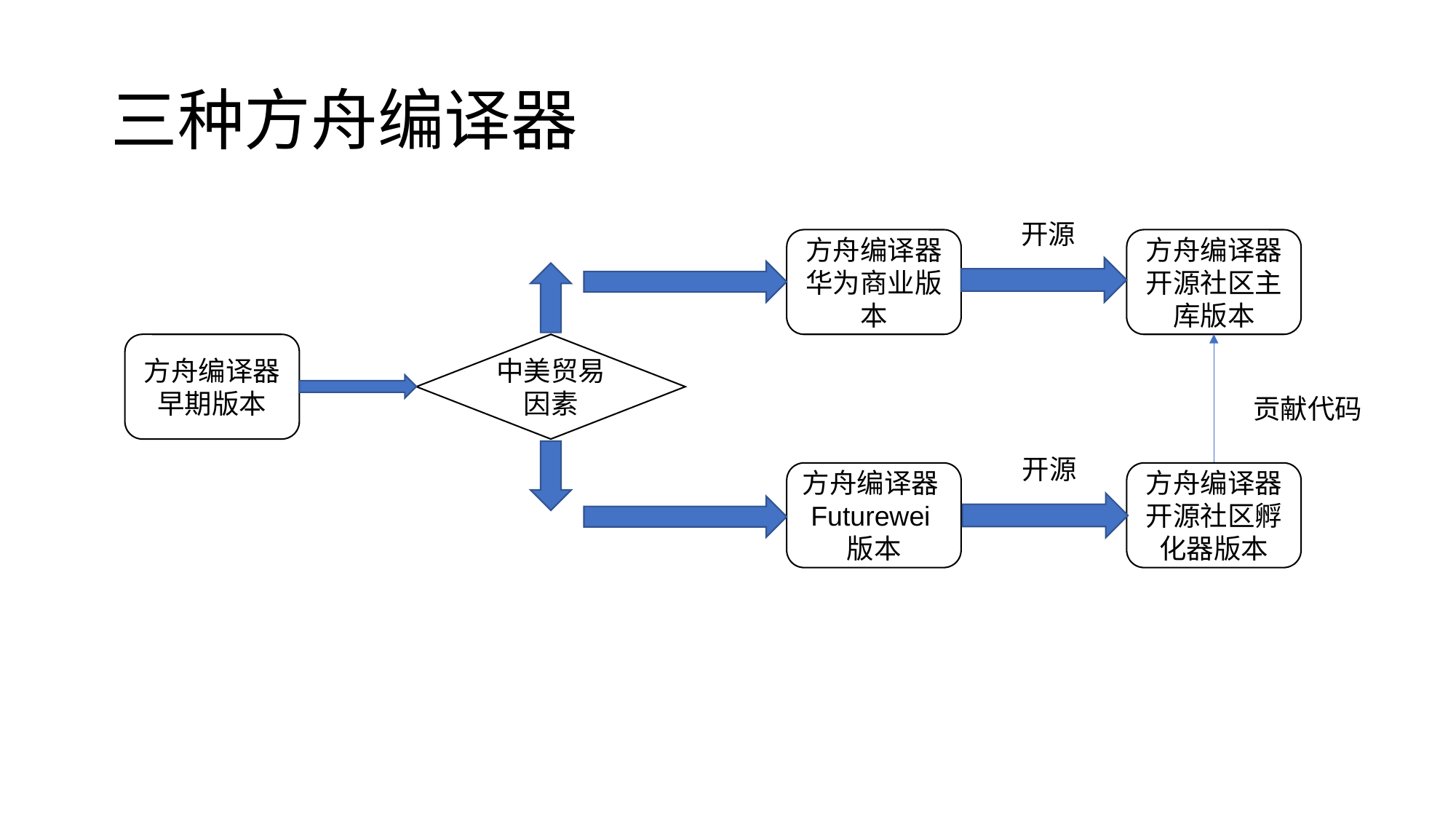

# 三种方舟编译器
开源
方舟编译器华为商业版本
方舟编译器开源社区主库版本

中美贸易因素
方舟编译器早期版本

贡献代码
开源

方舟编译器Futurewei版本
方舟编译器开源社区孵化器版本